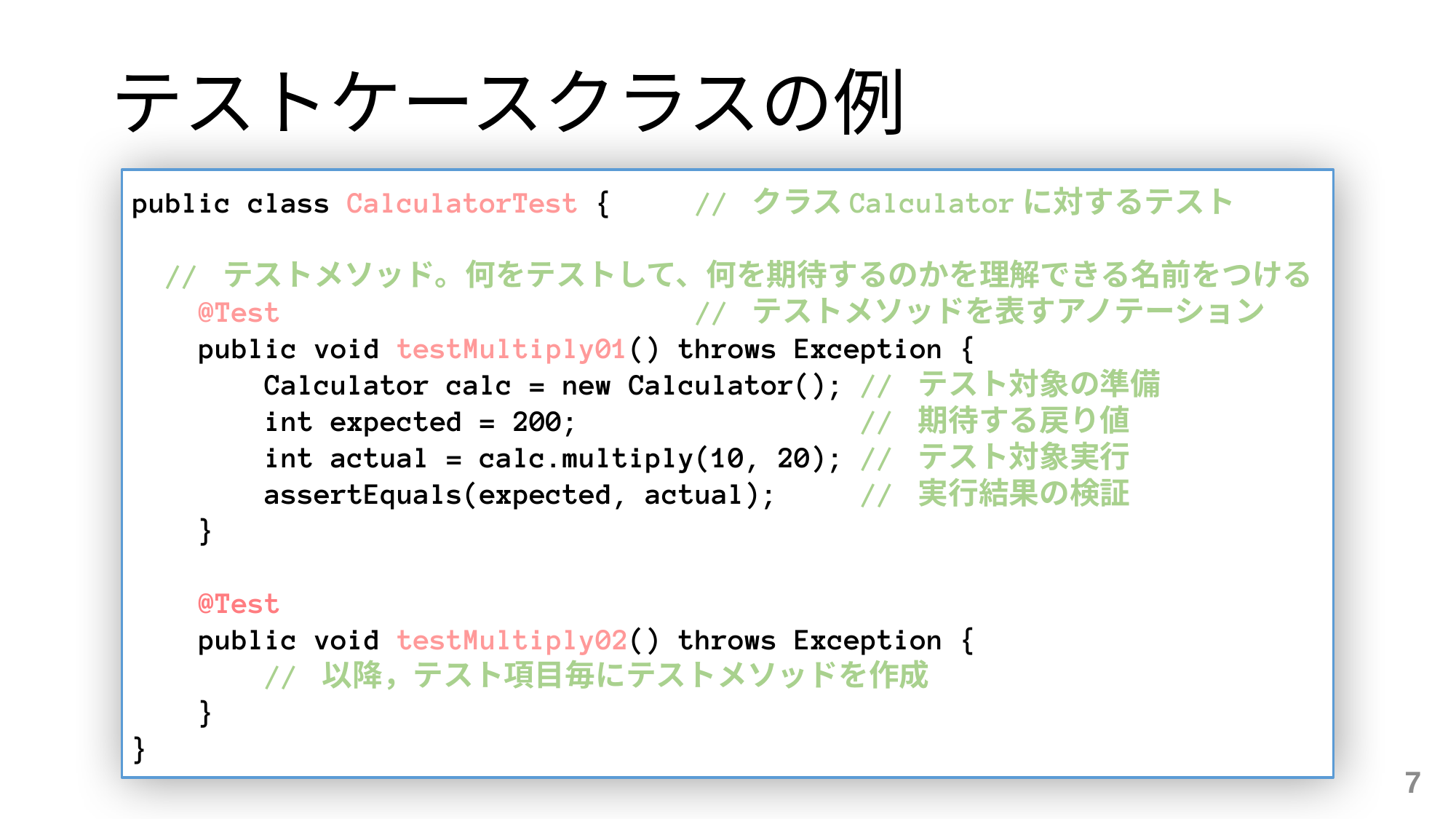

# テストケースクラスの例

public class CalculatorTest {     // クラスCalculatorに対するテスト

  // テストメソッド。何をテストして、何を期待するのかを理解できる名前をつける
    @Test                         // テストメソッドを表すアノテーション
    public void testMultiply01() throws Exception {
        Calculator calc = new Calculator(); // テスト対象の準備
        int expected = 200;                 // 期待する戻り値
        int actual = calc.multiply(10, 20); // テスト対象実⾏
        assertEquals(expected, actual);     // 実⾏結果の検証
    }

    @Test
    public void testMultiply02() throws Exception {
        // 以降，テスト項⽬毎にテストメソッドを作成
    }
}

7